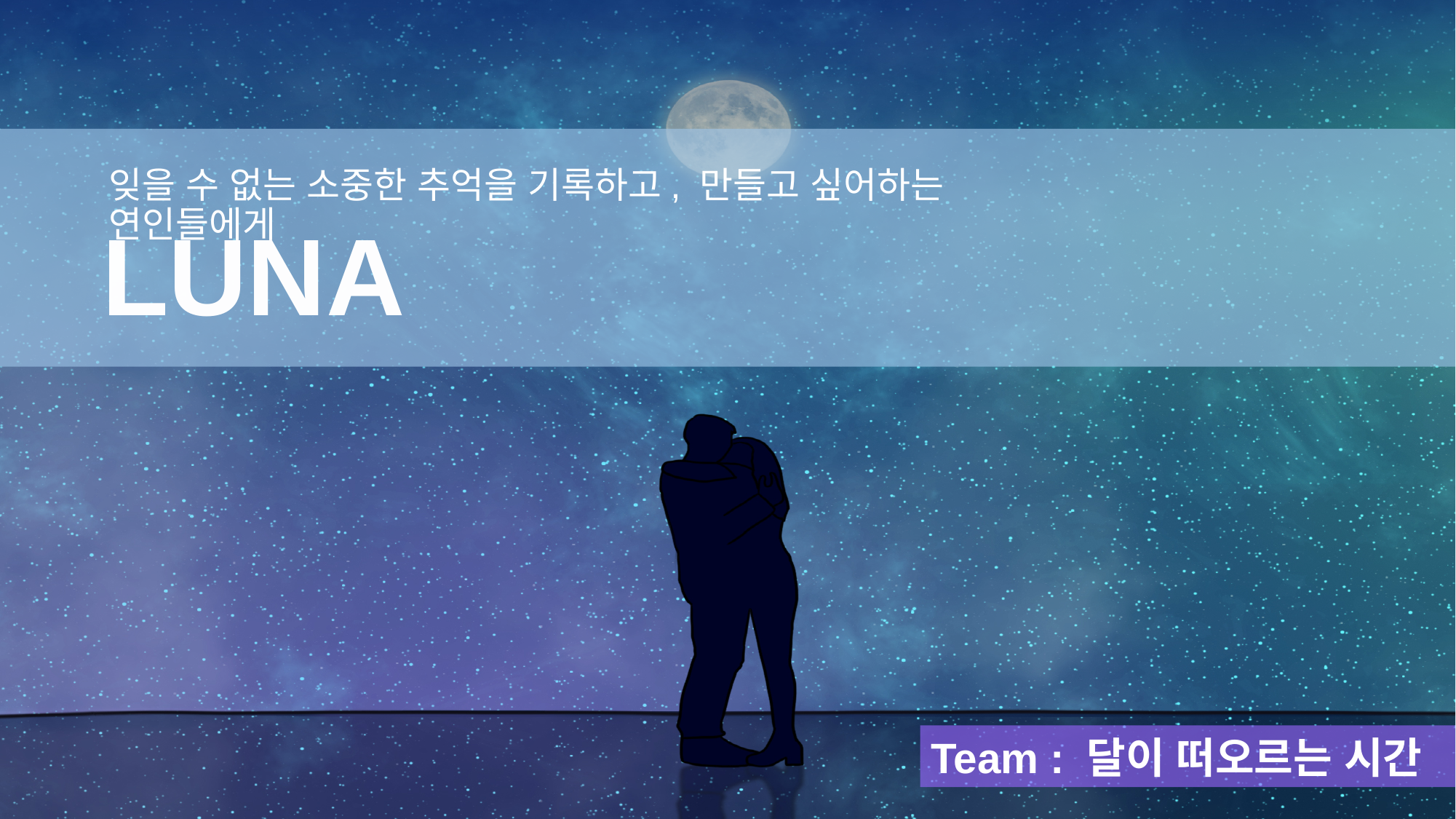

# LUNA
잊을 수 없는 소중한 추억을 기록하고, 만들고 싶어하는 연인들에게
Team : 달이 떠오르는 시간